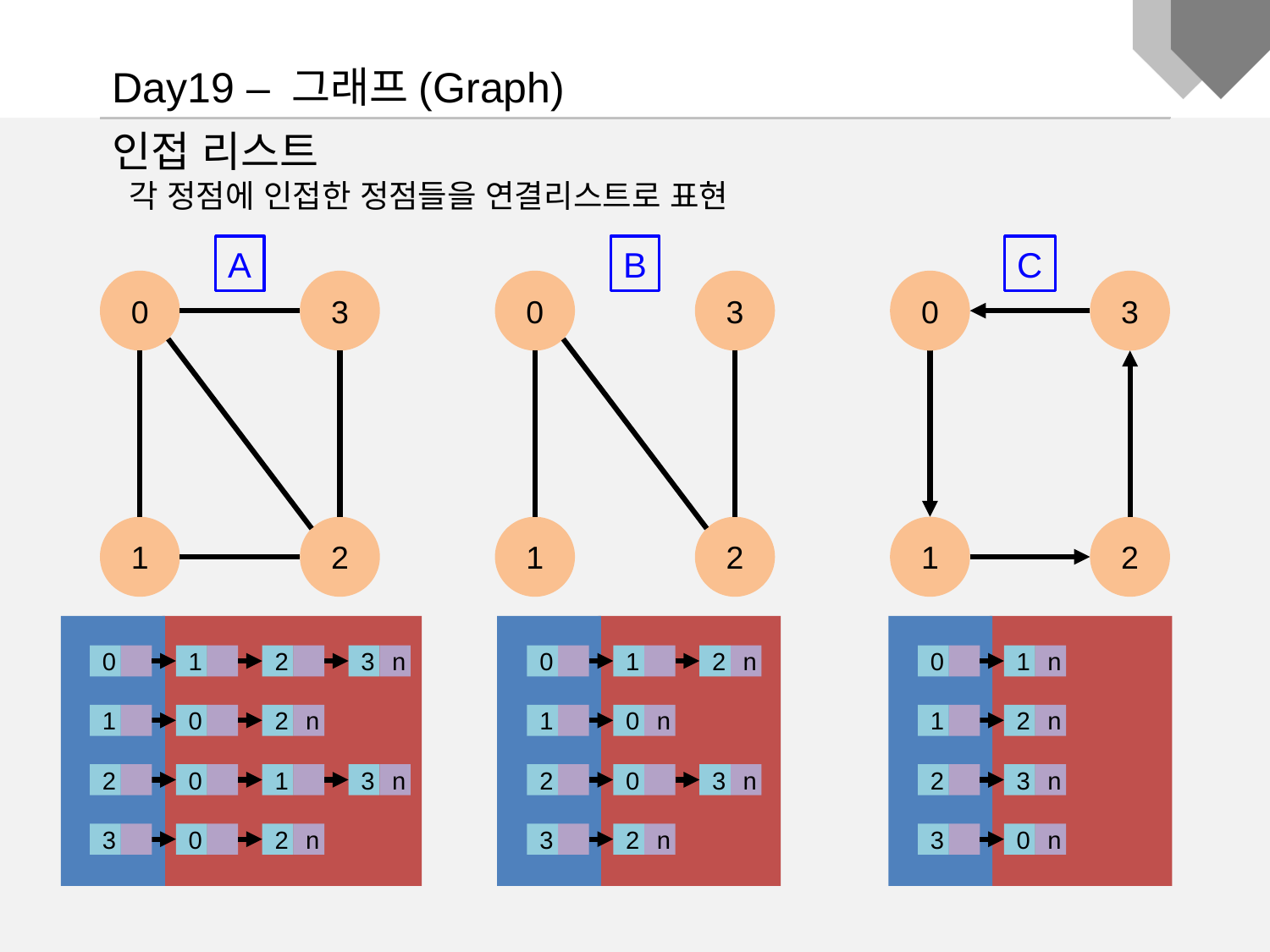

Day19 – 그래프(Graph)
인접 리스트
 각 정점에 인접한 정점들을 연결리스트로 표현
A
B
C
0
3
0
3
0
3
1
2
1
2
1
2

0

1

2

3
n
0

1

2
n
0

1
n
1

0

2
n
1

0
n
1

2
n
2

0

1

3
n
2

0

3
n
2

3
n
3

0

2
n
3

2
n
3

0
n